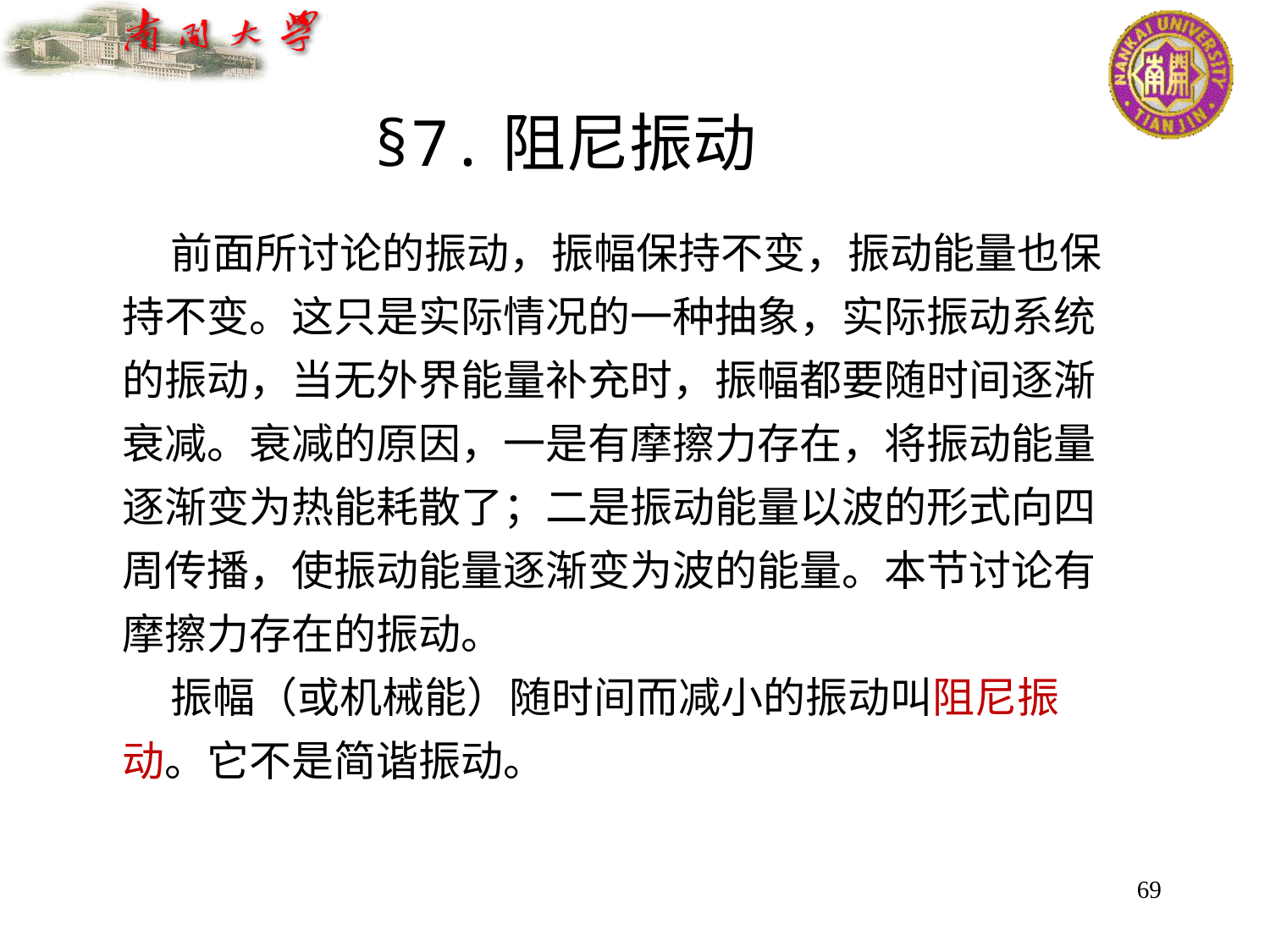

# §7.阻尼振动
    前面所讨论的振动，振幅保持不变，振动能量也保持不变。这只是实际情况的一种抽象，实际振动系统的振动，当无外界能量补充时，振幅都要随时间逐渐衰减。衰减的原因，一是有摩擦力存在，将振动能量逐渐变为热能耗散了；二是振动能量以波的形式向四周传播，使振动能量逐渐变为波的能量。本节讨论有摩擦力存在的振动。
    振幅（或机械能）随时间而减小的振动叫阻尼振动。它不是简谐振动。

69